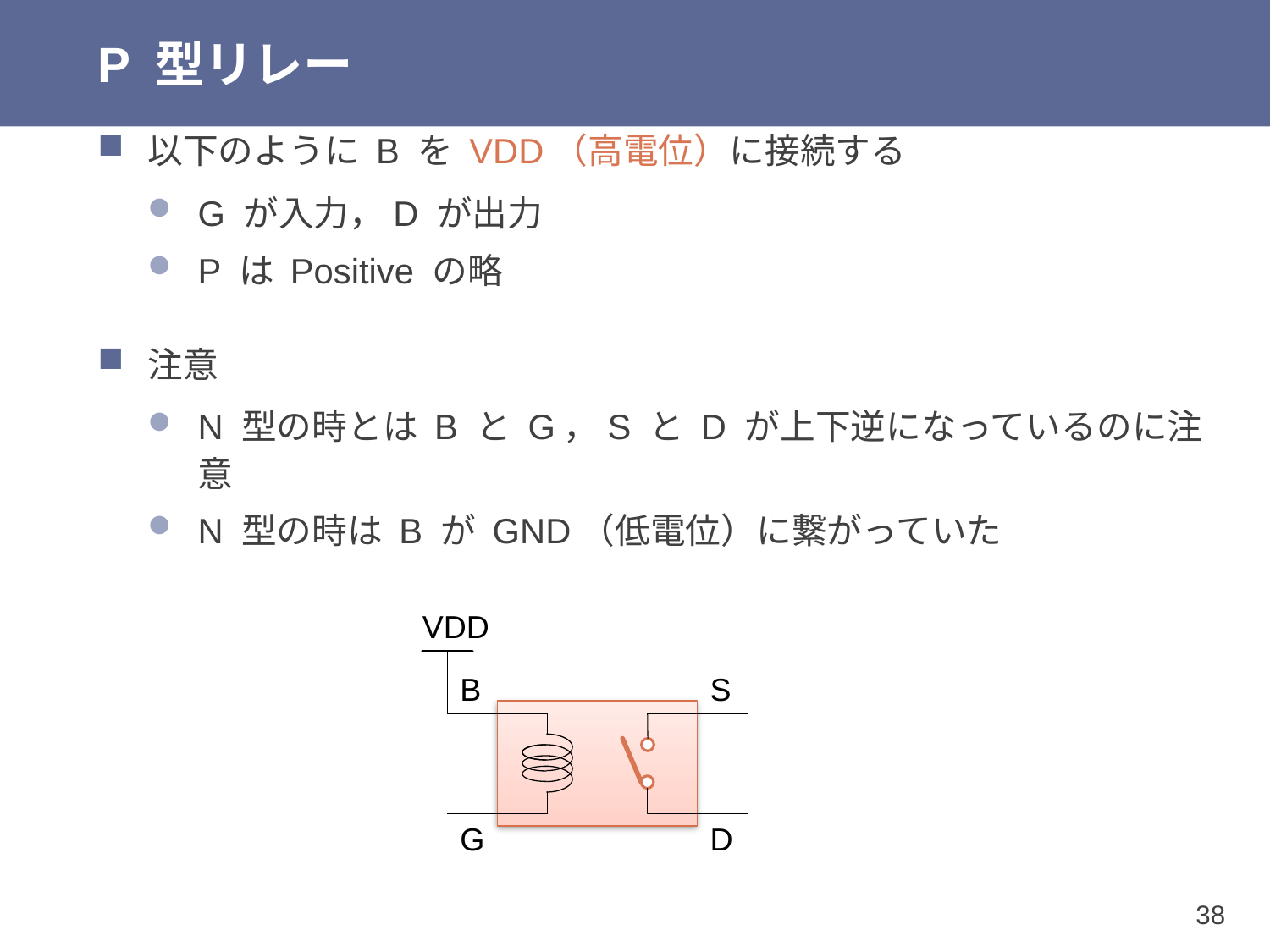

# P 型リレー
以下のように B を VDD（高電位）に接続する
G が入力，D が出力
P は Positive の略
注意
N 型の時とは B と G，S と D が上下逆になっているのに注意
N 型の時は B が GND（低電位）に繋がっていた

VDD
B
S

G
D